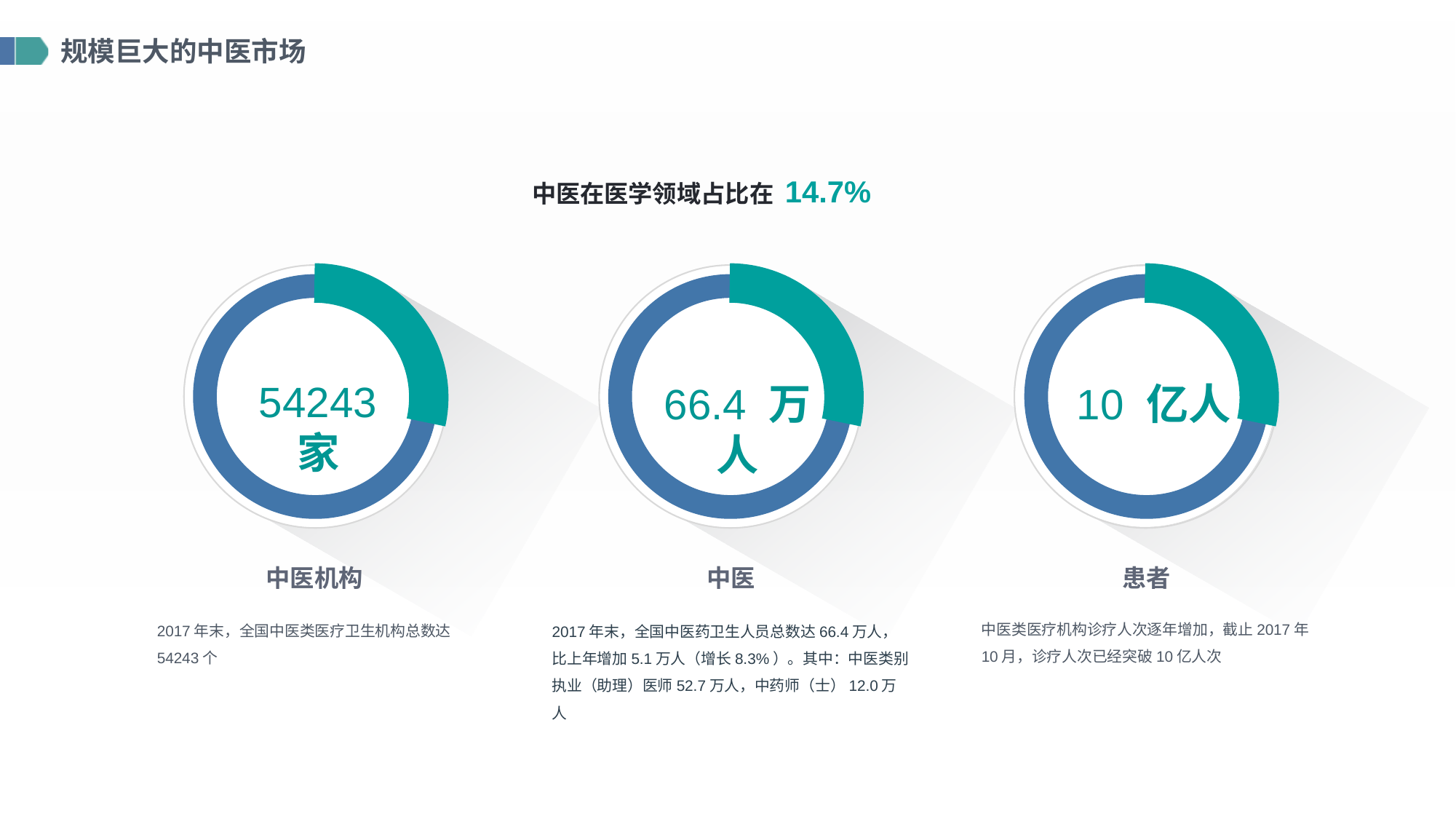

规模巨大的中医市场
中医在医学领域占比在 14.7%

54243 家
66.4 万人
10 亿人
中医机构
中医
患者
中医类医疗机构诊疗人次逐年增加，截止2017年10月，诊疗人次已经突破10亿人次
2017年末，全国中医类医疗卫生机构总数达54243个
2017年末，全国中医药卫生人员总数达66.4万人，比上年增加5.1万人（增长8.3%）。其中：中医类别执业（助理）医师52.7万人，中药师（士）12.0万人